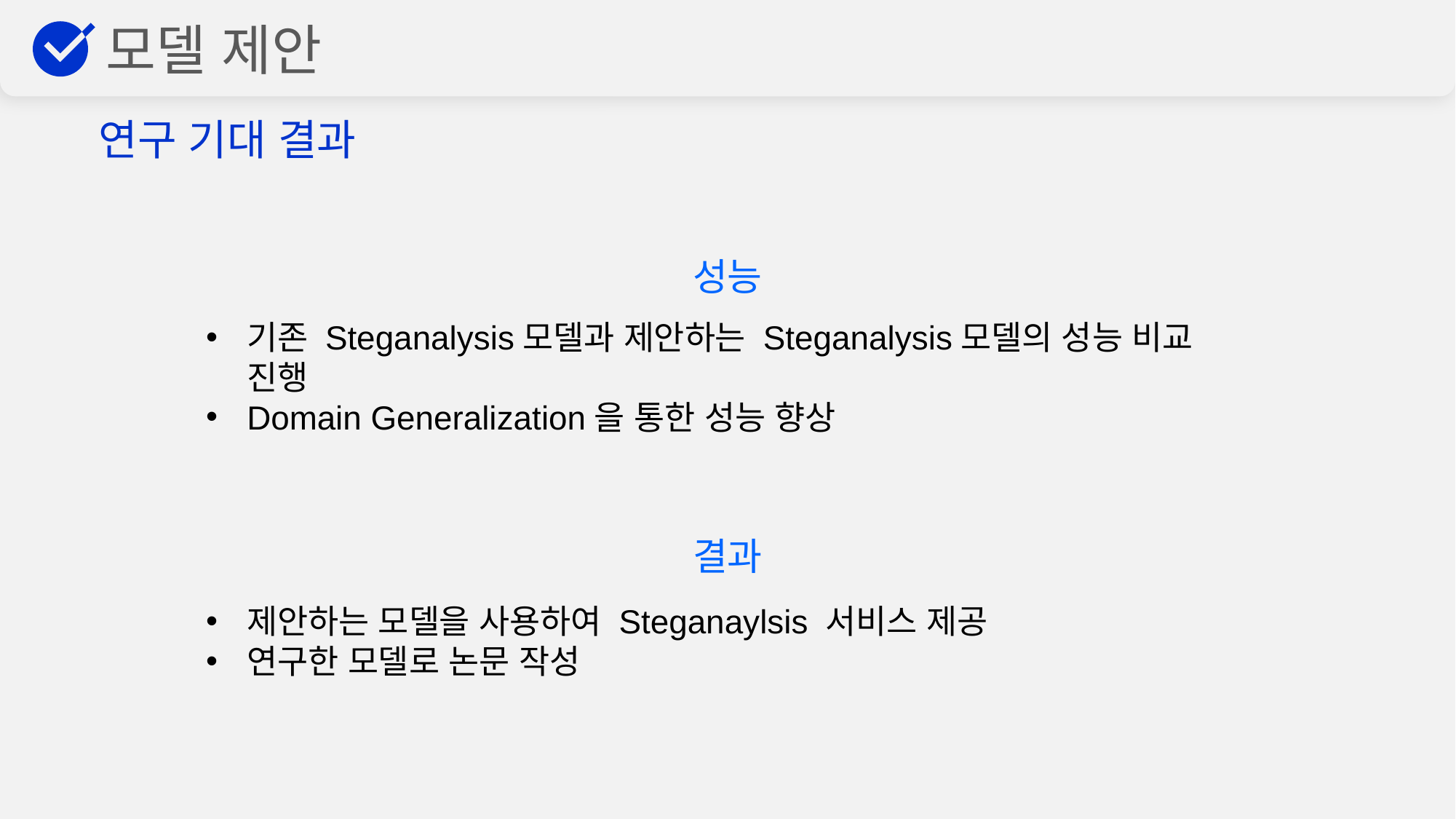

모델 제안

연구 기대 결과
성능
기존 Steganalysis모델과 제안하는 Steganalysis모델의 성능 비교 진행
Domain Generalization을 통한 성능 향상
결과
제안하는 모델을 사용하여 Steganaylsis 서비스 제공
연구한 모델로 논문 작성